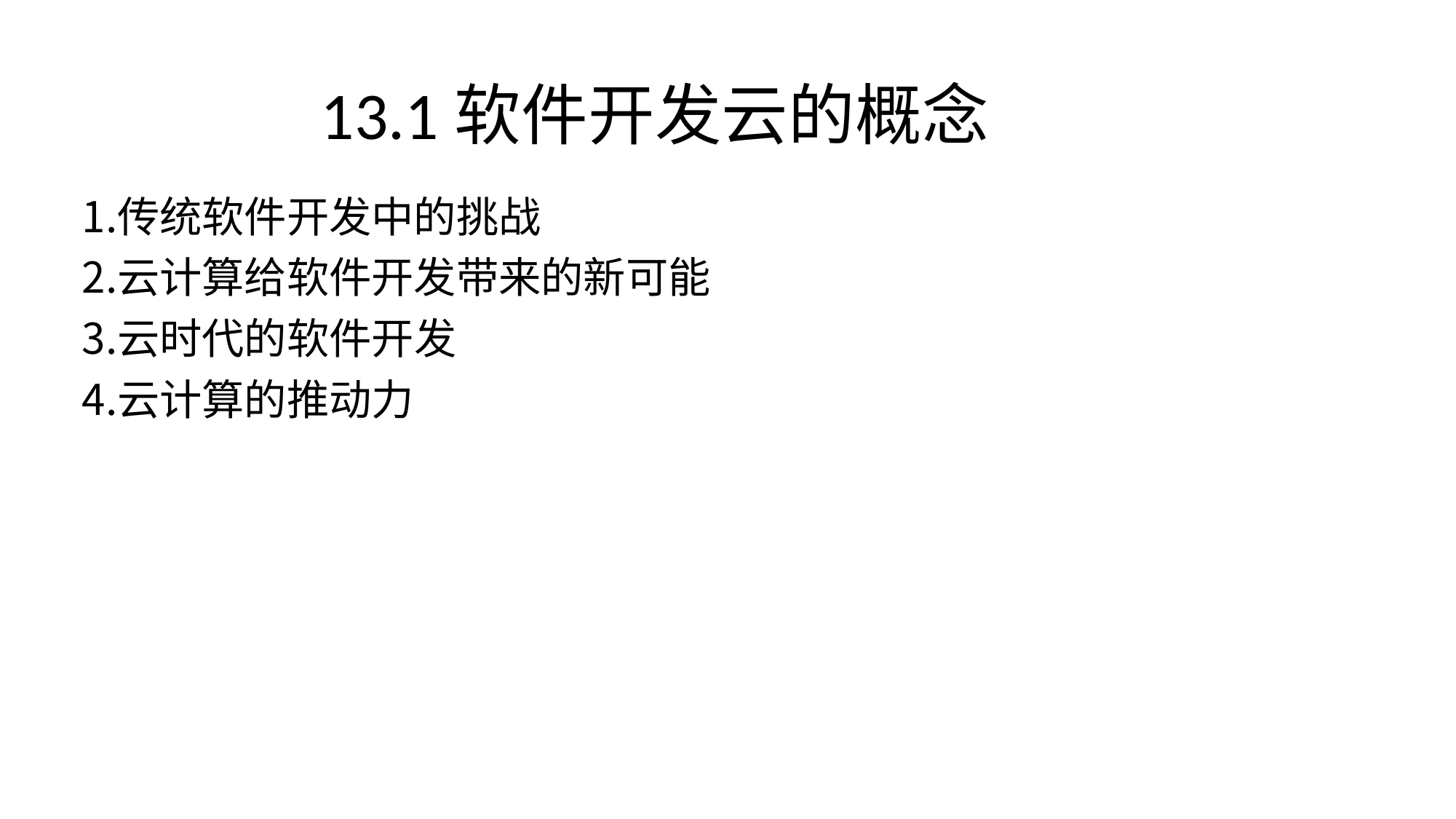

# 13.1软件开发云的概念
传统软件开发中的挑战
云计算给软件开发带来的新可能
云时代的软件开发
云计算的推动力